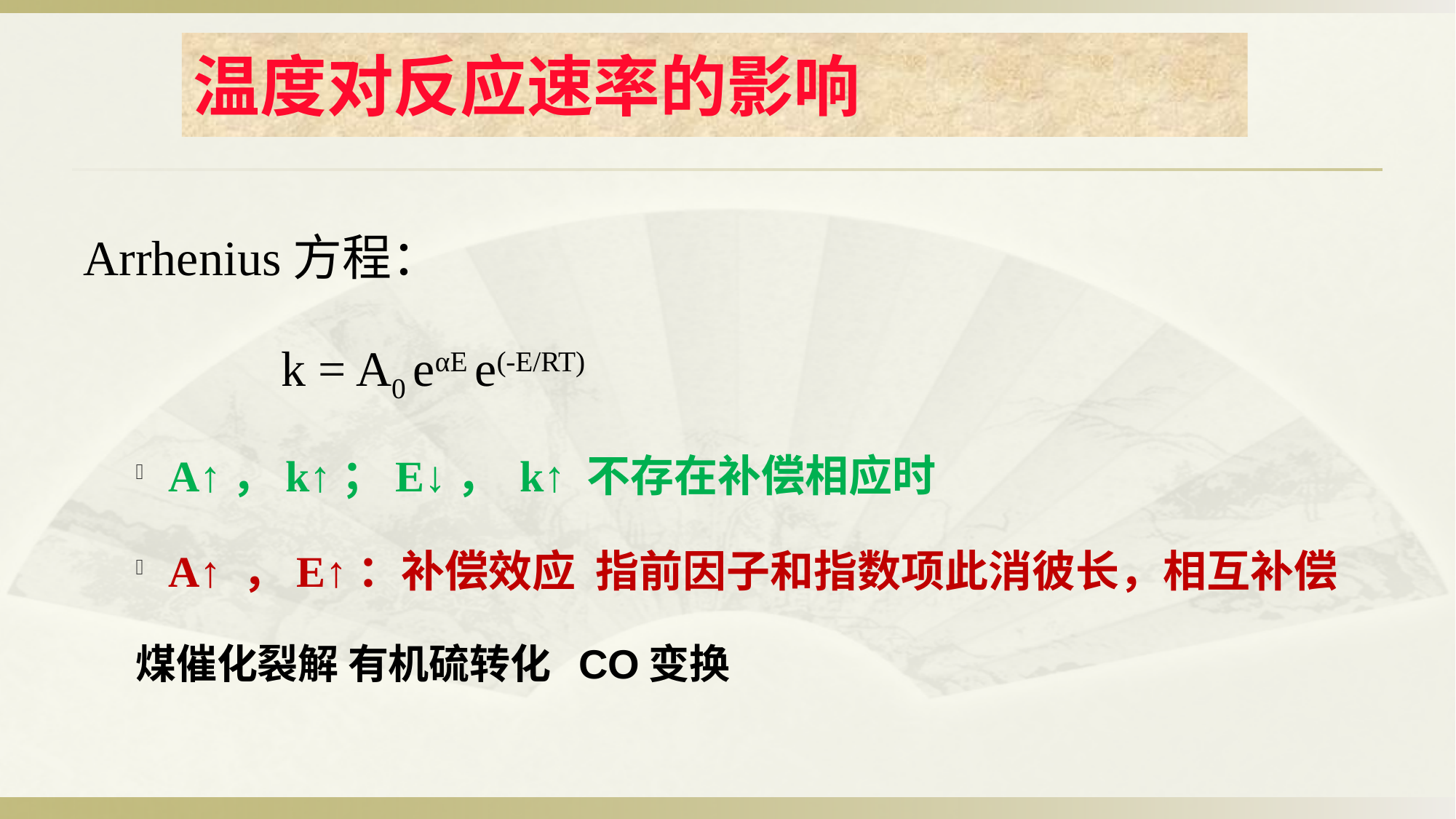

#
温度对反应速率的影响
Arrhenius方程：
                k = A0 eαE e(-E/RT)
A↑，k↑；E↓， k↑ 不存在补偿相应时
A↑ ，E↑：补偿效应  指前因子和指数项此消彼长，相互补偿
煤催化裂解 有机硫转化  CO变换